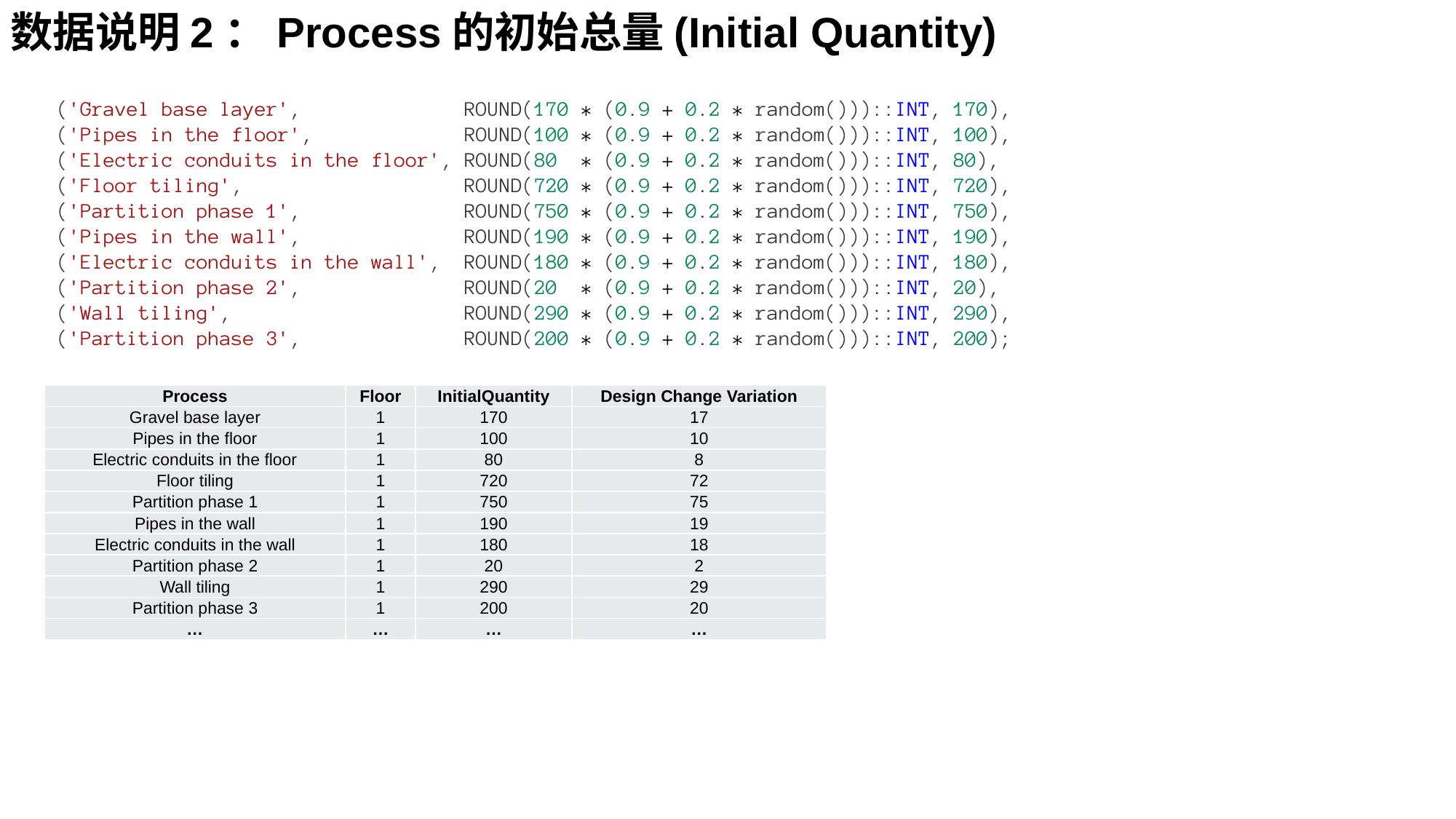

数据说明2：Process的初始总量(Initial Quantity)
    ('Gravel base layer',              ROUND(170 * (0.9 + 0.2 * random()))::INT, 170),
    ('Pipes in the floor',             ROUND(100 * (0.9 + 0.2 * random()))::INT, 100),
    ('Electric conduits in the floor', ROUND(80  * (0.9 + 0.2 * random()))::INT, 80),
    ('Floor tiling',                   ROUND(720 * (0.9 + 0.2 * random()))::INT, 720),
    ('Partition phase 1',              ROUND(750 * (0.9 + 0.2 * random()))::INT, 750),
    ('Pipes in the wall',              ROUND(190 * (0.9 + 0.2 * random()))::INT, 190),
    ('Electric conduits in the wall',  ROUND(180 * (0.9 + 0.2 * random()))::INT, 180),
    ('Partition phase 2',              ROUND(20  * (0.9 + 0.2 * random()))::INT, 20),
    ('Wall tiling',                    ROUND(290 * (0.9 + 0.2 * random()))::INT, 290),
    ('Partition phase 3',              ROUND(200 * (0.9 + 0.2 * random()))::INT, 200);
| Process | Floor | InitialQuantity | Design Change Variation |
| --- | --- | --- | --- |
| Gravel base layer | 1 | 170 | 17 |
| Pipes in the floor | 1 | 100 | 10 |
| Electric conduits in the floor | 1 | 80 | 8 |
| Floor tiling | 1 | 720 | 72 |
| Partition phase 1 | 1 | 750 | 75 |
| Pipes in the wall | 1 | 190 | 19 |
| Electric conduits in the wall | 1 | 180 | 18 |
| Partition phase 2 | 1 | 20 | 2 |
| Wall tiling | 1 | 290 | 29 |
| Partition phase 3 | 1 | 200 | 20 |
| … | … | … | … |